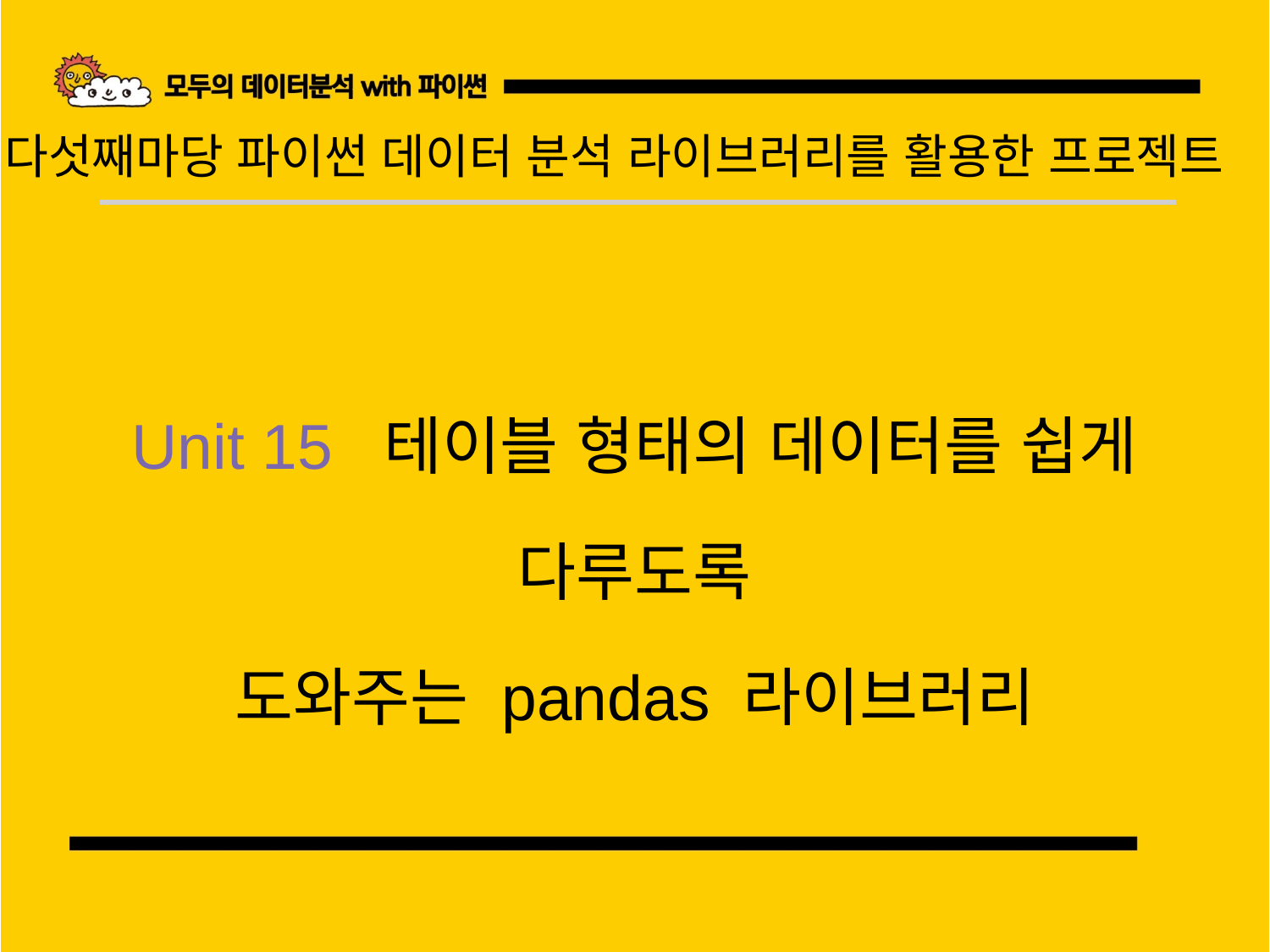

다섯째마당 파이썬 데이터 분석 라이브러리를 활용한 프로젝트
Unit 15  테이블 형태의 데이터를 쉽게 다루도록
도와주는 pandas 라이브러리